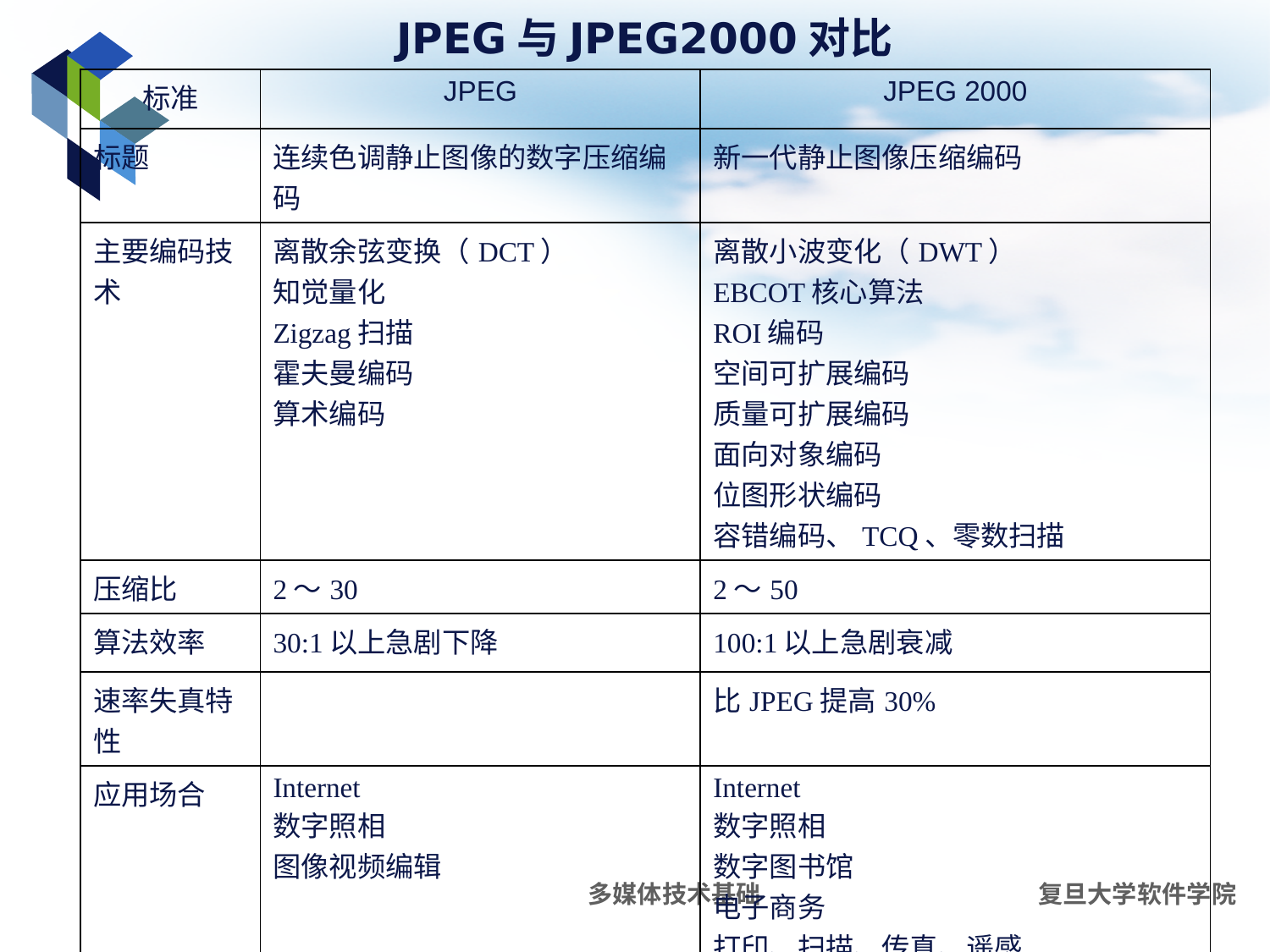

JPEG与JPEG2000对比
| 标准 | JPEG | JPEG 2000 |
| --- | --- | --- |
| 标题 | 连续色调静止图像的数字压缩编码 | 新一代静止图像压缩编码 |
| 主要编码技术 | 离散余弦变换（DCT） 知觉量化 Zigzag扫描 霍夫曼编码 算术编码 | 离散小波变化（DWT） EBCOT核心算法 ROI编码 空间可扩展编码 质量可扩展编码 面向对象编码 位图形状编码 容错编码、TCQ、零数扫描 |
| 压缩比 | 2～30 | 2～50 |
| 算法效率 | 30:1以上急剧下降 | 100:1以上急剧衰减 |
| 速率失真特性 |  | 比JPEG提高30% |
| 应用场合 | Internet 数字照相 图像视频编辑 | Internet 数字照相 数字图书馆 电子商务 打印、扫描、传真、遥感 |
多媒体技术基础